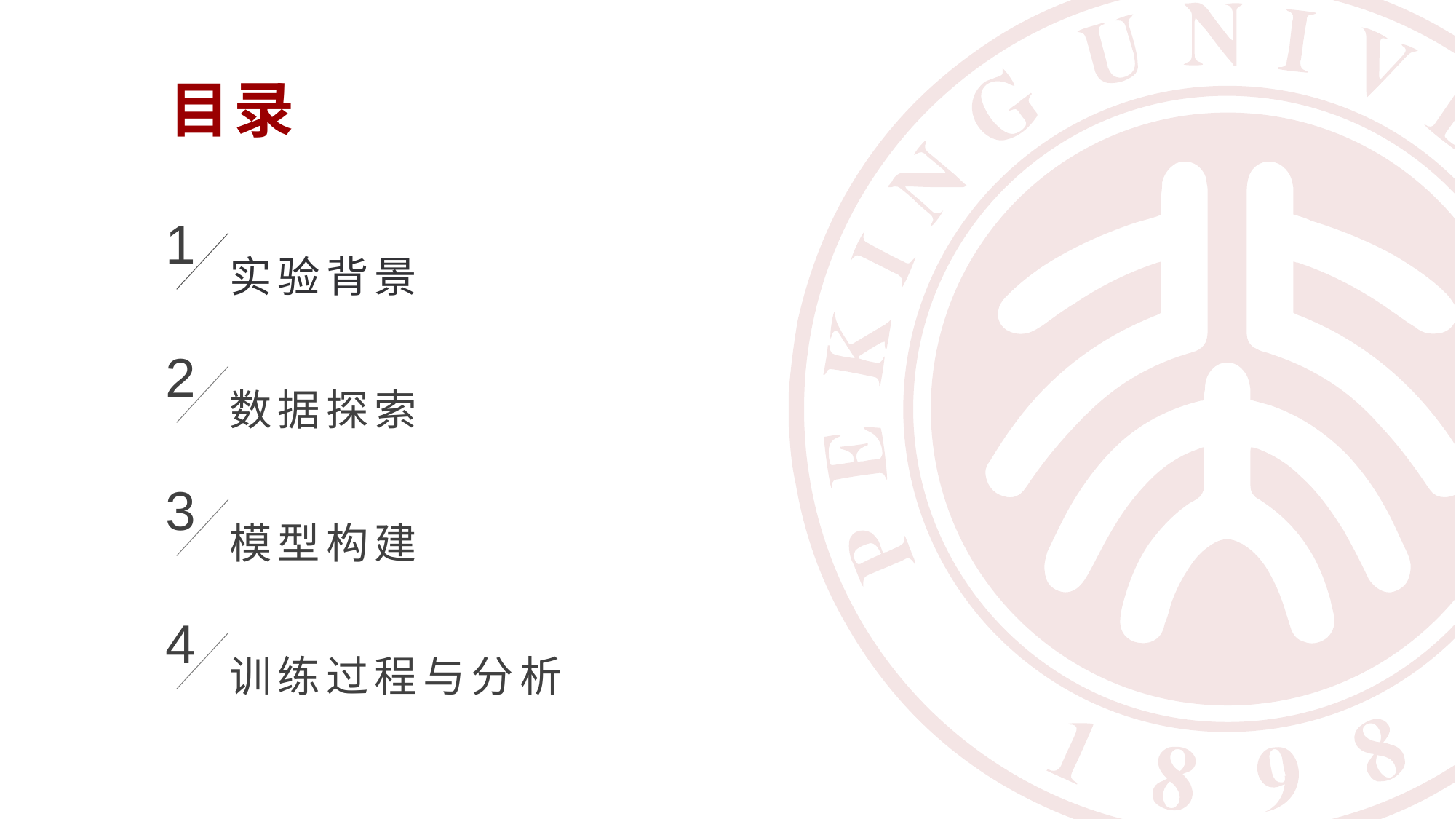

目录
1
实验背景
2
数据探索
3
模型构建
4
训练过程与分析